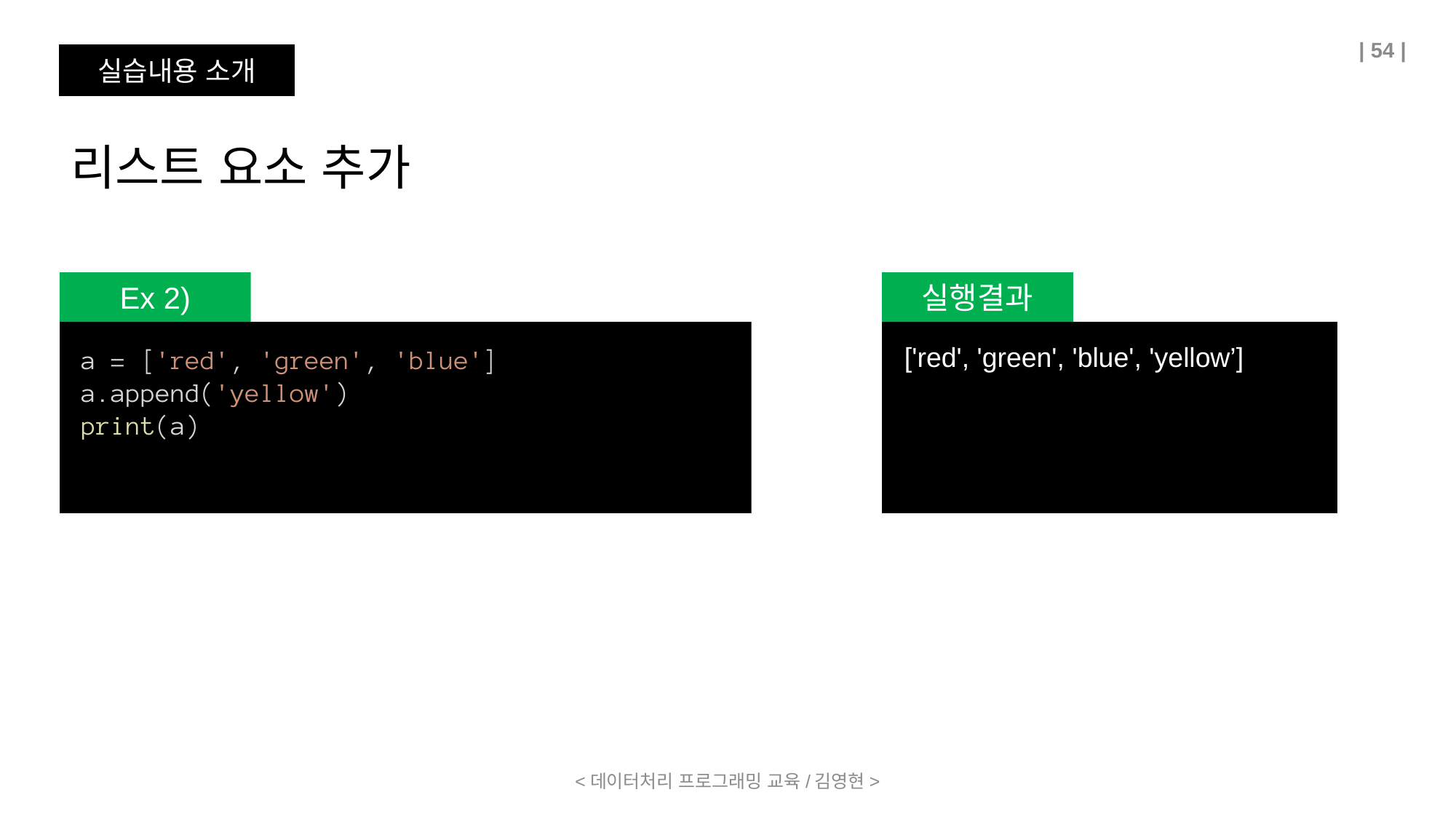

| 54 |
실습내용 소개
리스트 요소 추가
Ex 2)
실행결과

['red', 'green', 'blue', 'yellow’]

a = ['red', 'green', 'blue']
a.append('yellow')
print(a)

<데이터처리 프로그래밍 교육/김영현>